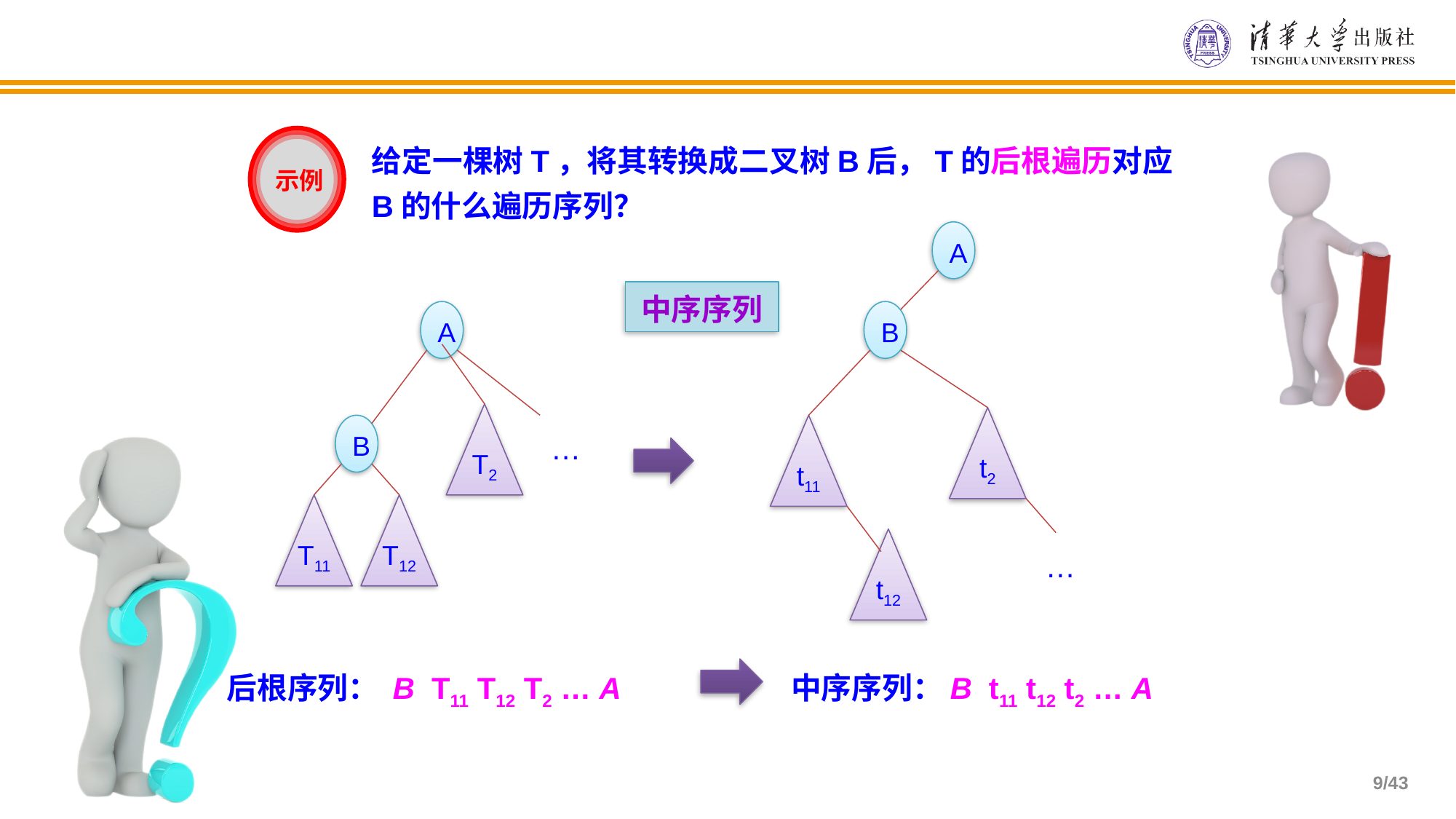

给定一棵树T，将其转换成二叉树B后，T的后根遍历对应B的什么遍历序列？

示例
A
A
B
T2
t2
B
…
t11

T11
T12
t12
…
中序序列

中序序列：B  t11 t12 t2 … A
后根序列： B  T11 T12 T2 … A
9/43